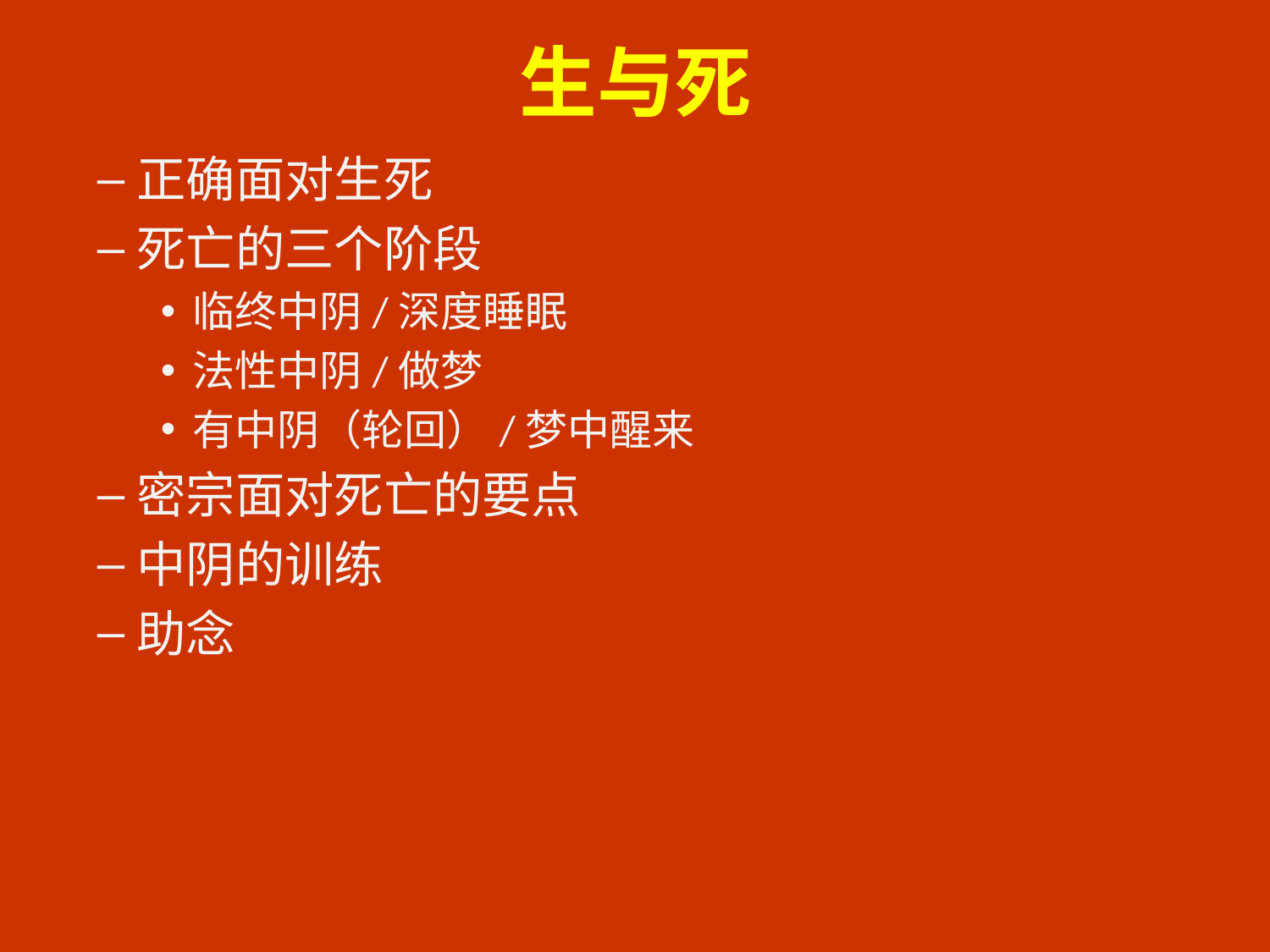

# 生与死
正确面对生死
死亡的三个阶段
临终中阴/深度睡眠
法性中阴/做梦
有中阴（轮回）/梦中醒来
密宗面对死亡的要点
中阴的训练
助念